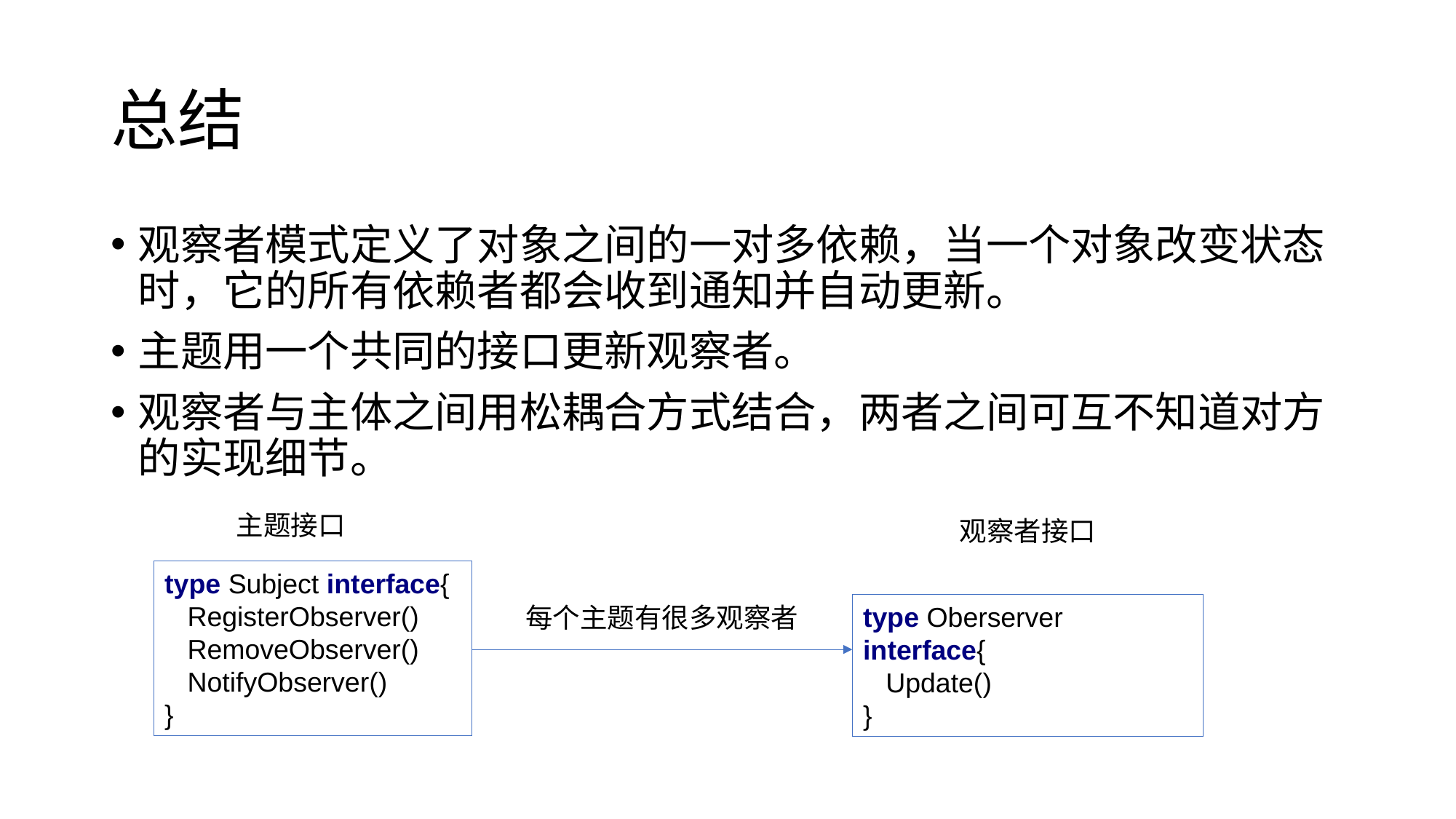

# 总结
观察者模式定义了对象之间的一对多依赖，当一个对象改变状态时，它的所有依赖者都会收到通知并自动更新。
主题用一个共同的接口更新观察者。
观察者与主体之间用松耦合方式结合，两者之间可互不知道对方的实现细节。
主题接口
观察者接口
type Subject interface{
   RegisterObserver()
   RemoveObserver()
   NotifyObserver()
}
type Oberserver interface{
   Update()
}
每个主题有很多观察者